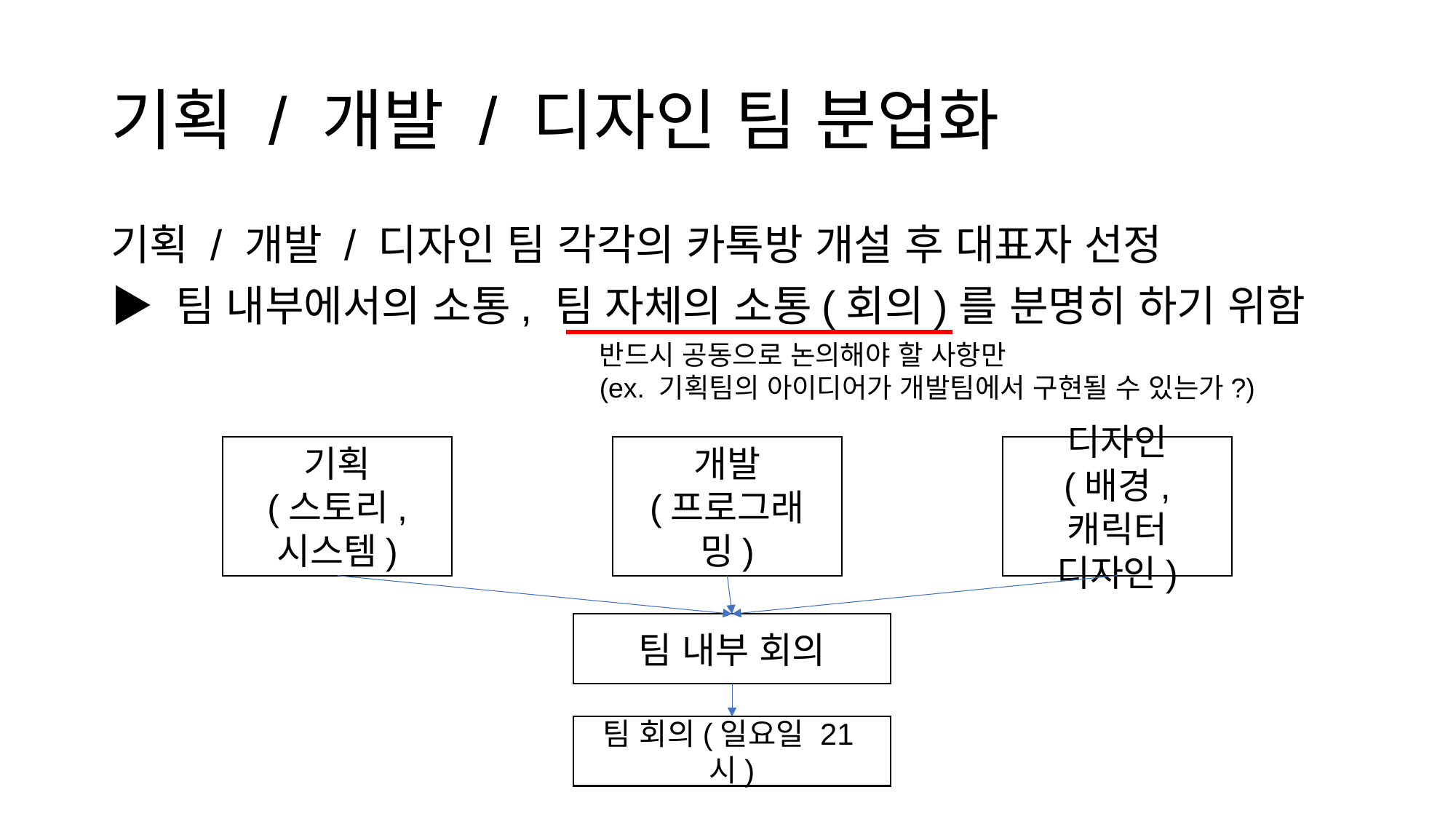

# 기획 / 개발 / 디자인 팀 분업화
기획 / 개발 / 디자인 팀 각각의 카톡방 개설 후 대표자 선정
▶ 팀 내부에서의 소통, 팀 자체의 소통(회의)를 분명히 하기 위함
반드시 공동으로 논의해야 할 사항만
(ex. 기획팀의 아이디어가 개발팀에서 구현될 수 있는가?)
기획
(스토리, 시스템)
개발
(프로그래밍)
디자인
(배경, 캐릭터 디자인)
팀 내부 회의
팀 회의(일요일 21시)